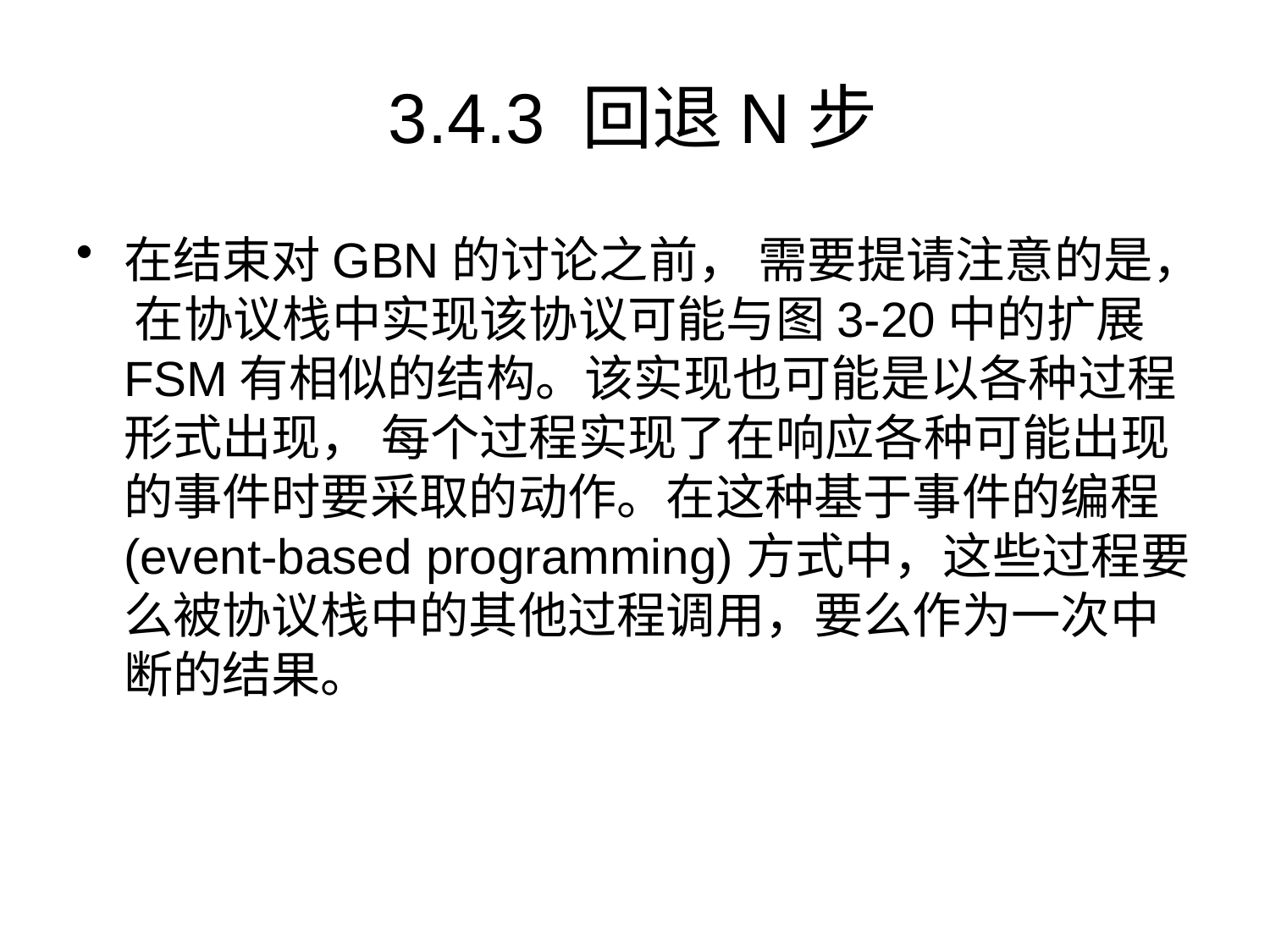

# 3.4.3 回退N步
在结束对GBN的讨论之前， 需要提请注意的是， 在协议栈中实现该协议可能与图3-20中的扩展FSM有相似的结构。该实现也可能是以各种过程形式出现， 每个过程实现了在响应各种可能出现的事件时要采取的动作。在这种基于事件的编程(event-based programming)方式中，这些过程要么被协议栈中的其他过程调用，要么作为一次中断的结果。